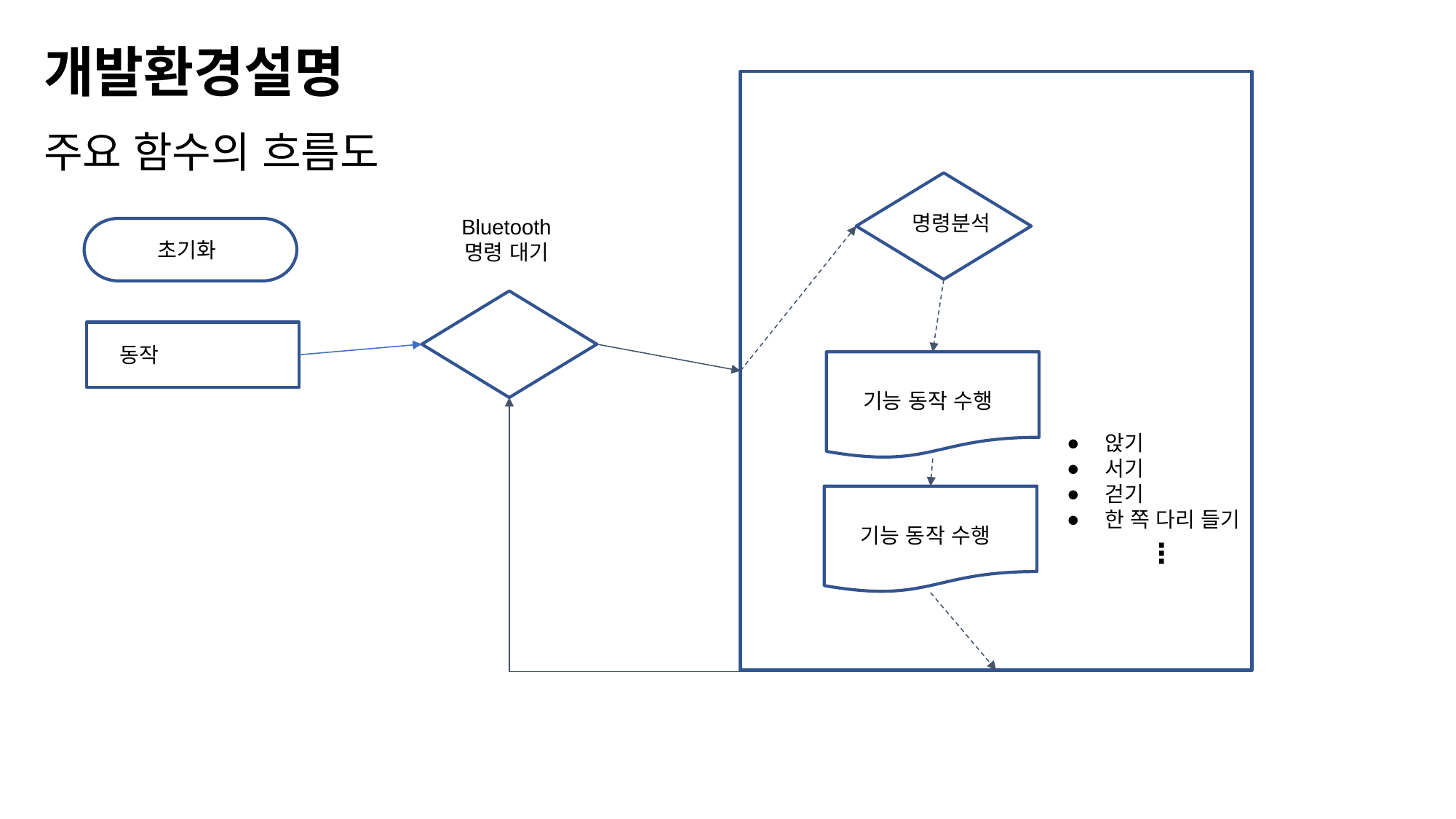

개발환경설명

주요 함수의 흐름도

명령분석
Bluetooth
명령 대기

초기화

동작

기능 동작 수행
앉기
서기
걷기
한 쪽 다리 들기
⋮

기능 동작 수행